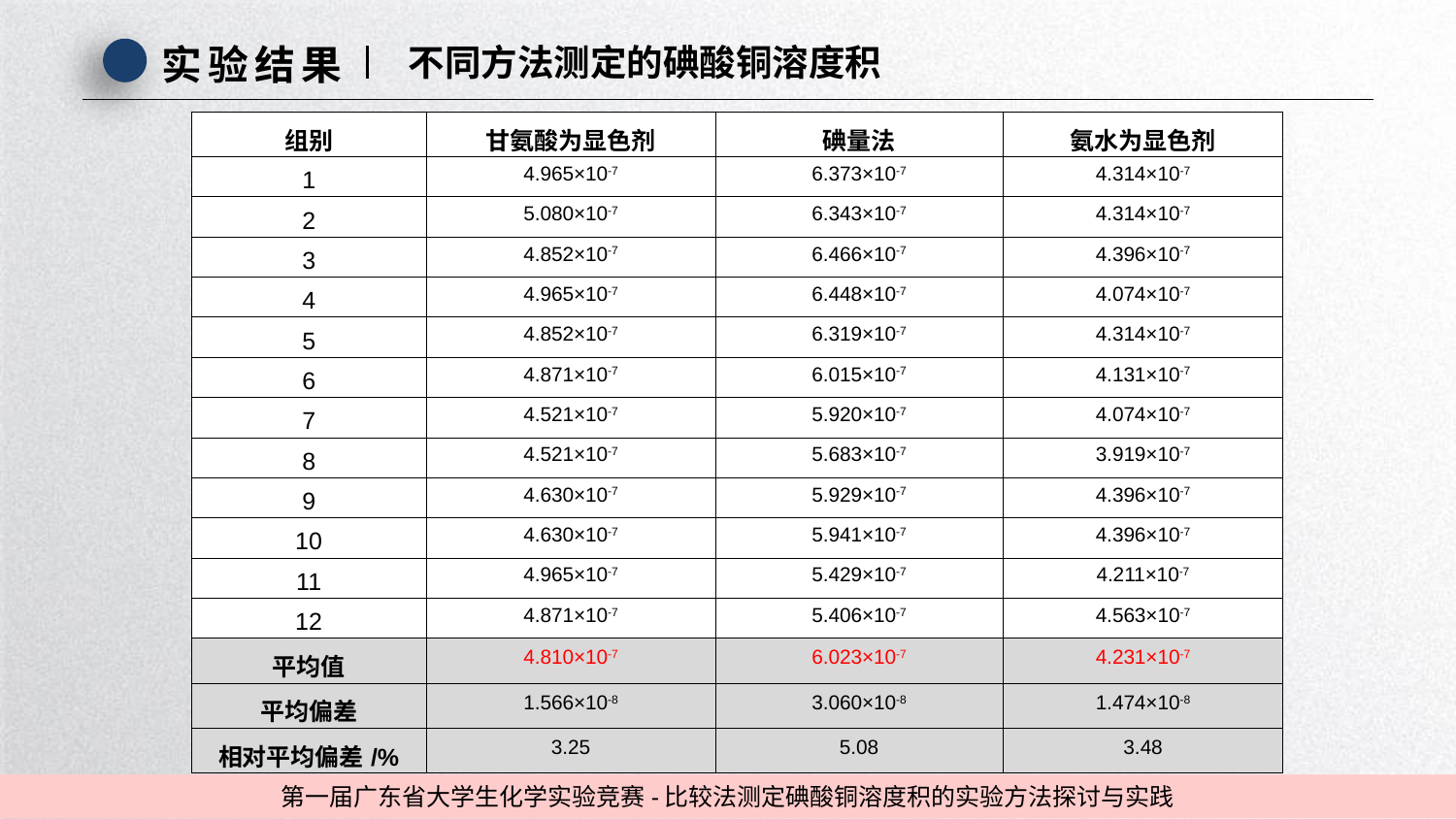

实验结果
不同方法测定的碘酸铜溶度积

| 组别 | 甘氨酸为显色剂 | 碘量法 | 氨水为显色剂 |
| --- | --- | --- | --- |
| 1 | 4.965×10-7 | 6.373×10-7 | 4.314×10-7 |
| 2 | 5.080×10-7 | 6.343×10-7 | 4.314×10-7 |
| 3 | 4.852×10-7 | 6.466×10-7 | 4.396×10-7 |
| 4 | 4.965×10-7 | 6.448×10-7 | 4.074×10-7 |
| 5 | 4.852×10-7 | 6.319×10-7 | 4.314×10-7 |
| 6 | 4.871×10-7 | 6.015×10-7 | 4.131×10-7 |
| 7 | 4.521×10-7 | 5.920×10-7 | 4.074×10-7 |
| 8 | 4.521×10-7 | 5.683×10-7 | 3.919×10-7 |
| 9 | 4.630×10-7 | 5.929×10-7 | 4.396×10-7 |
| 10 | 4.630×10-7 | 5.941×10-7 | 4.396×10-7 |
| 11 | 4.965×10-7 | 5.429×10-7 | 4.211×10-7 |
| 12 | 4.871×10-7 | 5.406×10-7 | 4.563×10-7 |
| 平均值 | 4.810×10-7 | 6.023×10-7 | 4.231×10-7 |
| 平均偏差 | 1.566×10-8 | 3.060×10-8 | 1.474×10-8 |
| 相对平均偏差/% | 3.25 | 5.08 | 3.48 |